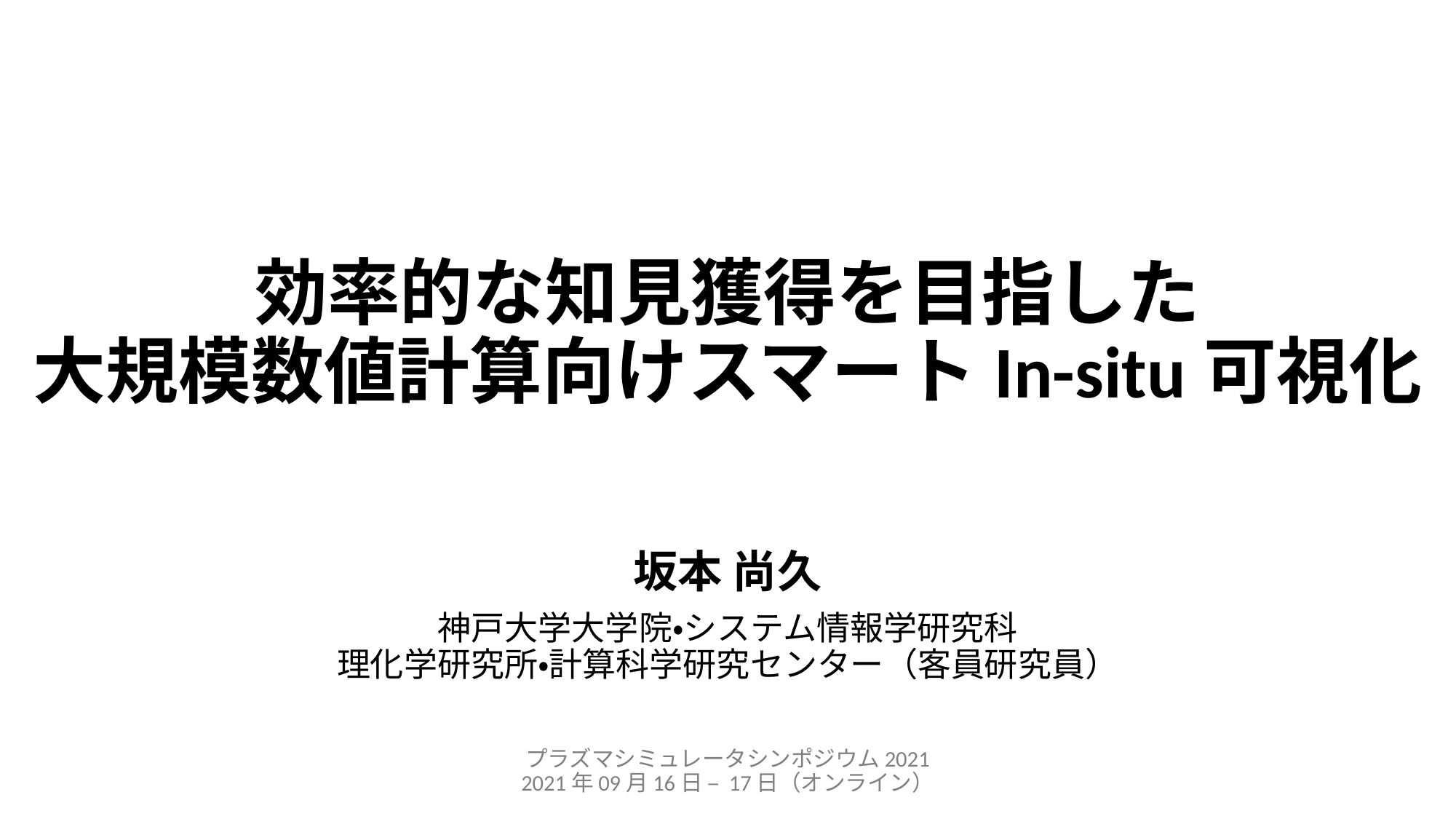

# 効率的な知見獲得を目指した 大規模数値計算向けスマートIn-situ可視化
坂本 尚久
神戸大学大学院・システム情報学研究科
理化学研究所・計算科学研究センター（客員研究員）

プラズマシミュレータシンポジウム2021
2021年09月16日 – 17日（オンライン）